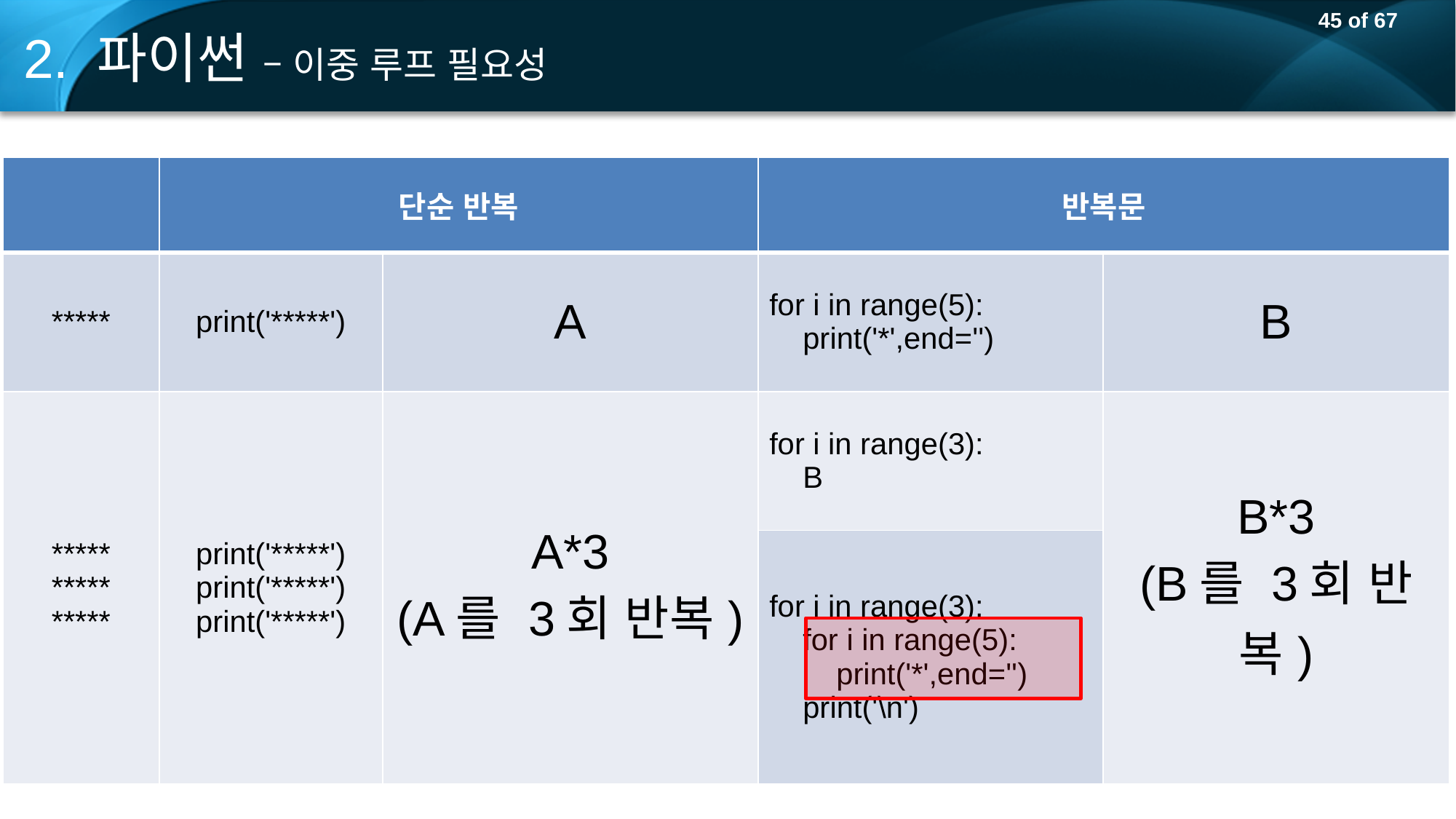

2. 파이썬 – 이중 루프 필요성
|  | 단순 반복 |  | 반복문 |  |
| --- | --- | --- | --- | --- |
| \*\*\*\*\* | print('\*\*\*\*\*') | A | for i in range(5): print('\*',end='') | B |
| \*\*\*\*\* \*\*\*\*\* \*\*\*\*\* | print('\*\*\*\*\*') print('\*\*\*\*\*') print('\*\*\*\*\*') | A\*3 (A를 3회 반복) | for i in range(3): B | B\*3 (B를 3회 반복) |
|  |  |  | for i in range(3): for i in range(5): print('\*',end='') print('\n') |  |